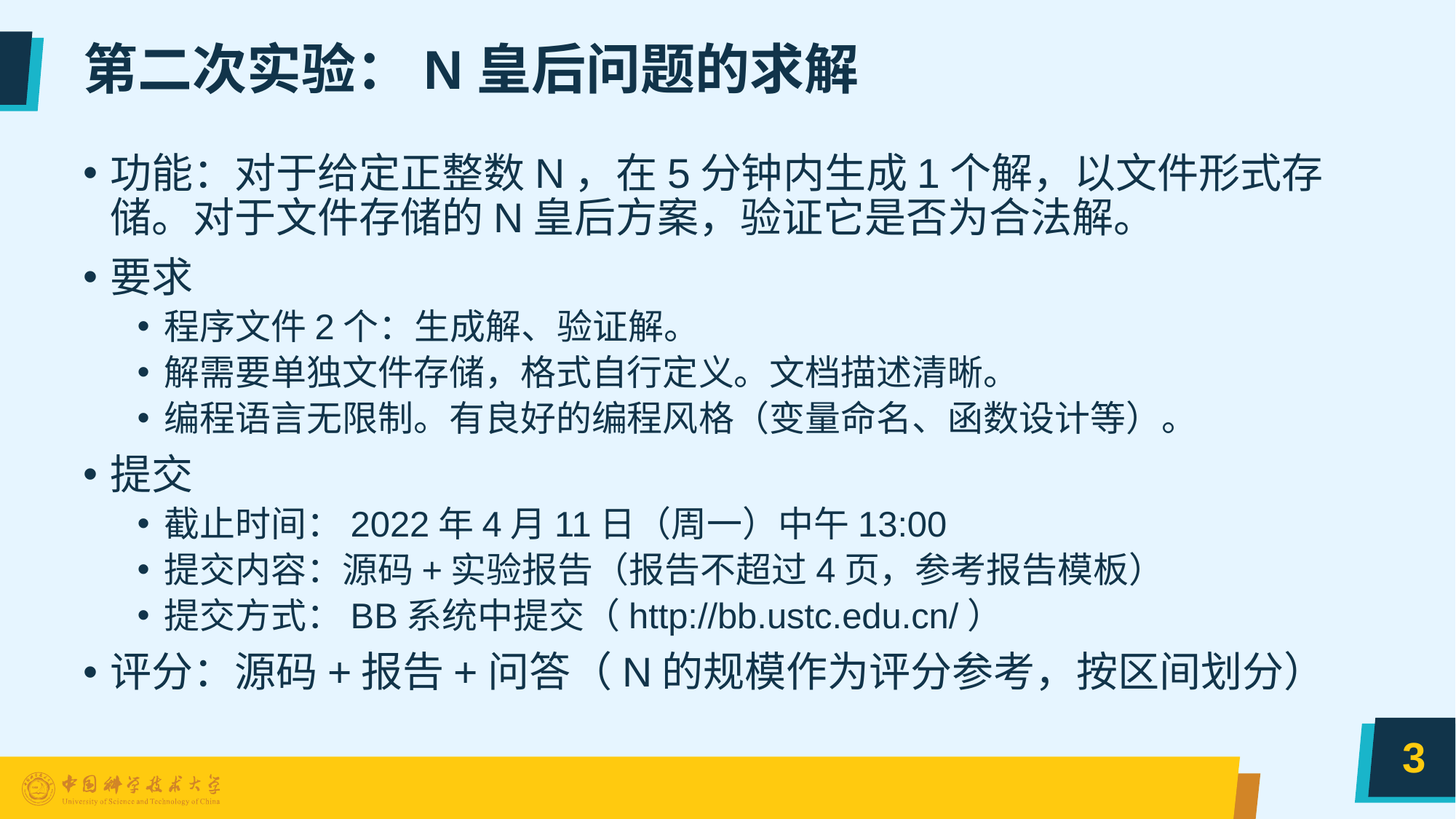

# 第二次实验：N皇后问题的求解
功能：对于给定正整数N，在5分钟内生成1个解，以文件形式存储。对于文件存储的N皇后方案，验证它是否为合法解。
要求
程序文件2个：生成解、验证解。
解需要单独文件存储，格式自行定义。文档描述清晰。
编程语言无限制。有良好的编程风格（变量命名、函数设计等）。
提交
截止时间：2022年4月11日（周一）中午13:00
提交内容：源码+实验报告（报告不超过4页，参考报告模板）
提交方式：BB系统中提交（http://bb.ustc.edu.cn/）
评分：源码+报告+问答（N的规模作为评分参考，按区间划分）
3